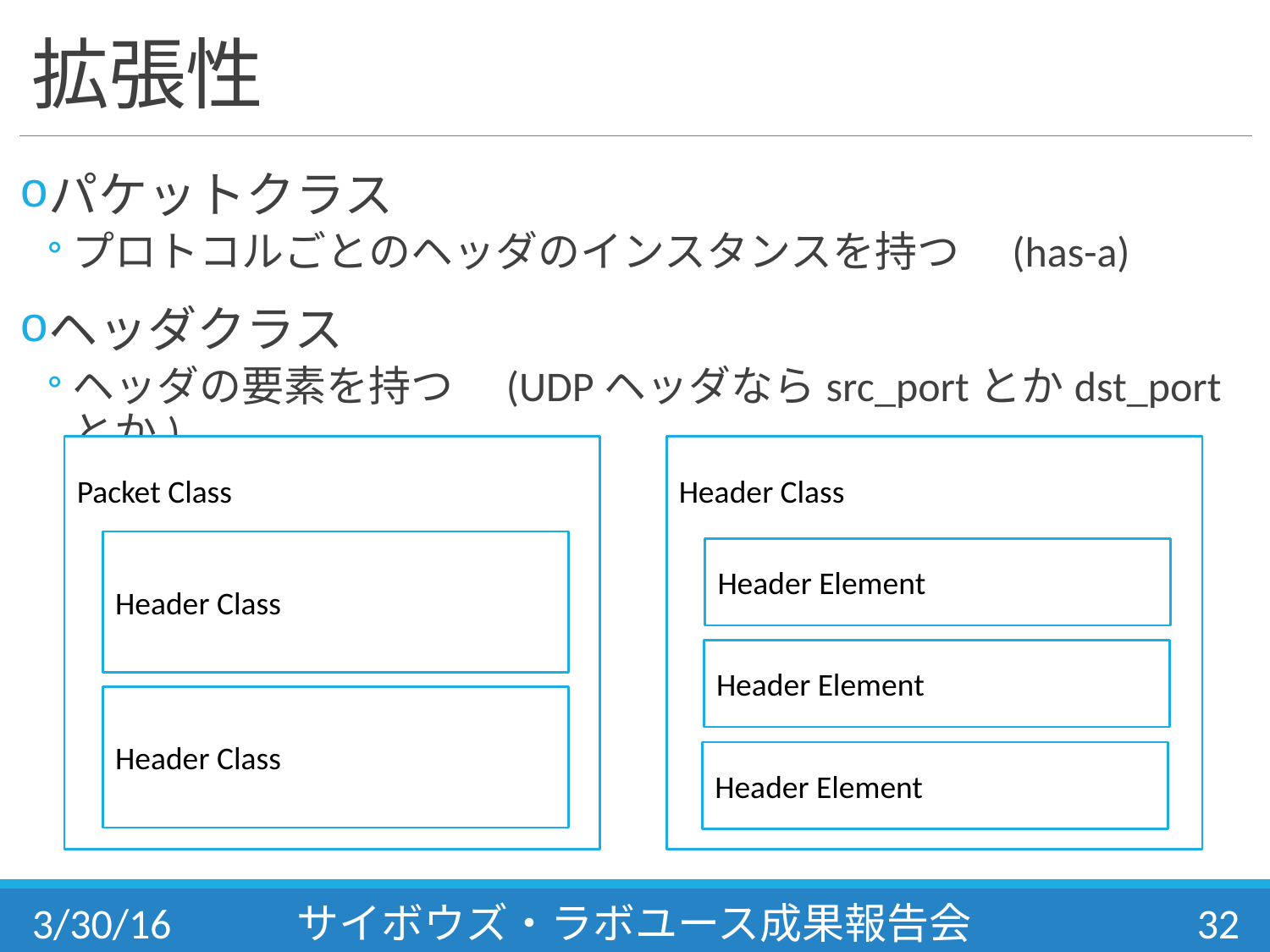

# 拡張性
パケットクラス
プロトコルごとのヘッダのインスタンスを持つ　(has-a)
ヘッダクラス
ヘッダの要素を持つ　(UDPヘッダならsrc_portとかdst_portとか)
Packet Class

Header Class

Header Class
Header Element
Header Element
Header Class
Header Element
3/30/16
サイボウズ・ラボユース成果報告会
32